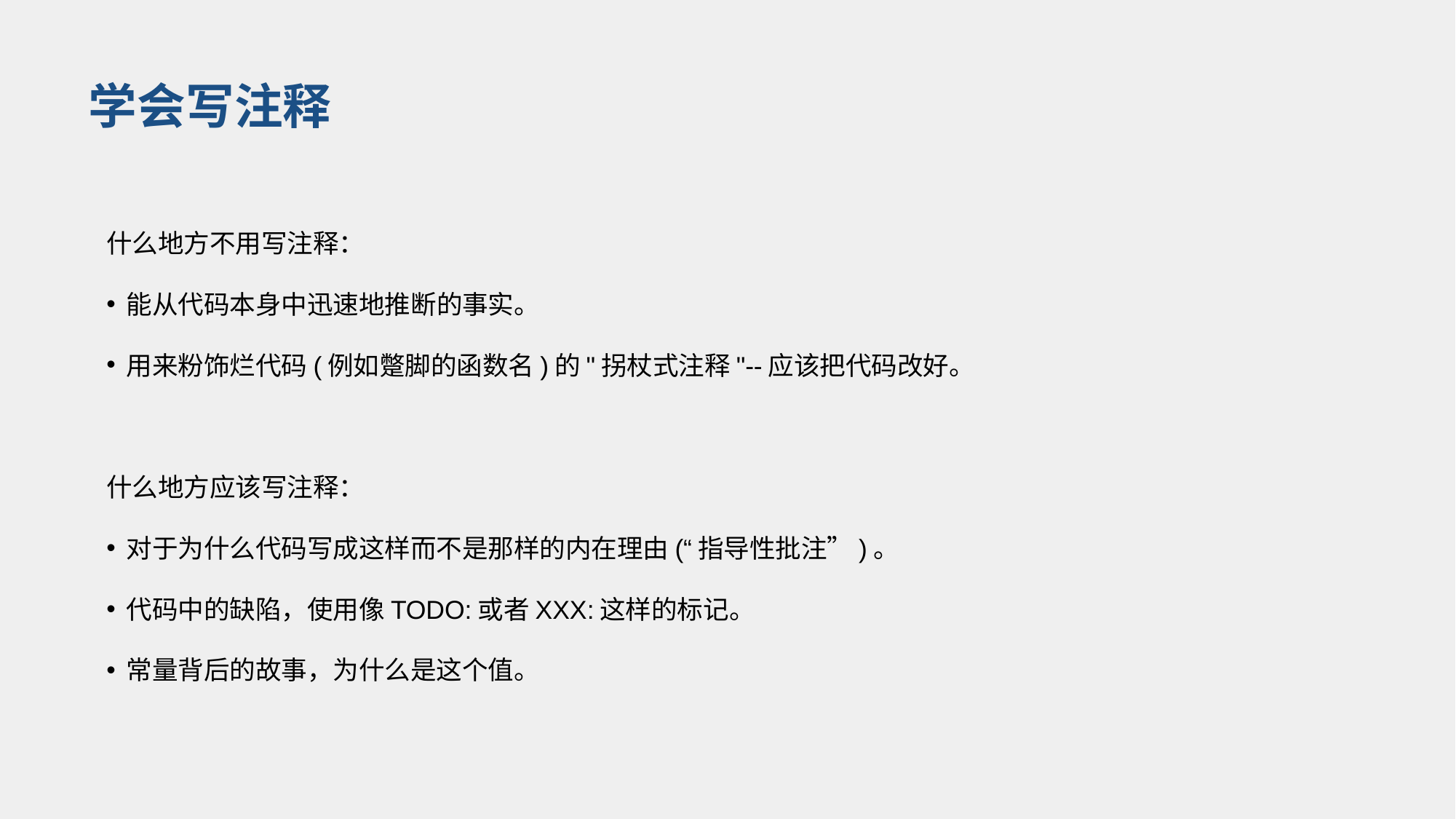

学会写注释
# 什么地方不用写注释：
 能从代码本身中迅速地推断的事实。
 用来粉饰烂代码(例如蹩脚的函数名)的"拐杖式注释"--应该把代码改好。

什么地方应该写注释：
 对于为什么代码写成这样而不是那样的内在理由(“指导性批注”)。
 代码中的缺陷，使用像TODO:或者XXX:这样的标记。
 常量背后的故事，为什么是这个值。